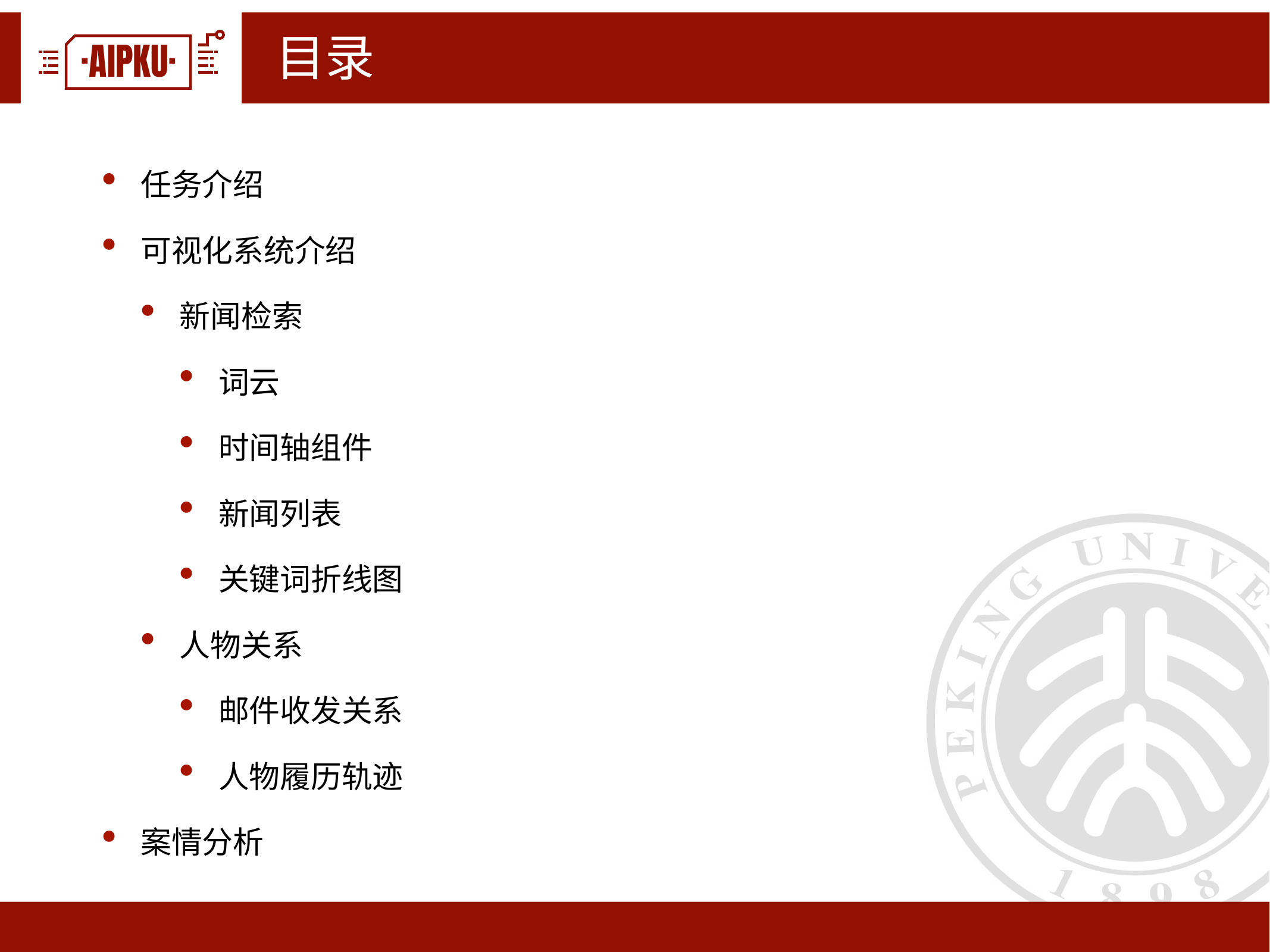

# 目录
任务介绍
可视化系统介绍
新闻检索
词云
时间轴组件
新闻列表
关键词折线图
人物关系
邮件收发关系
人物履历轨迹
案情分析